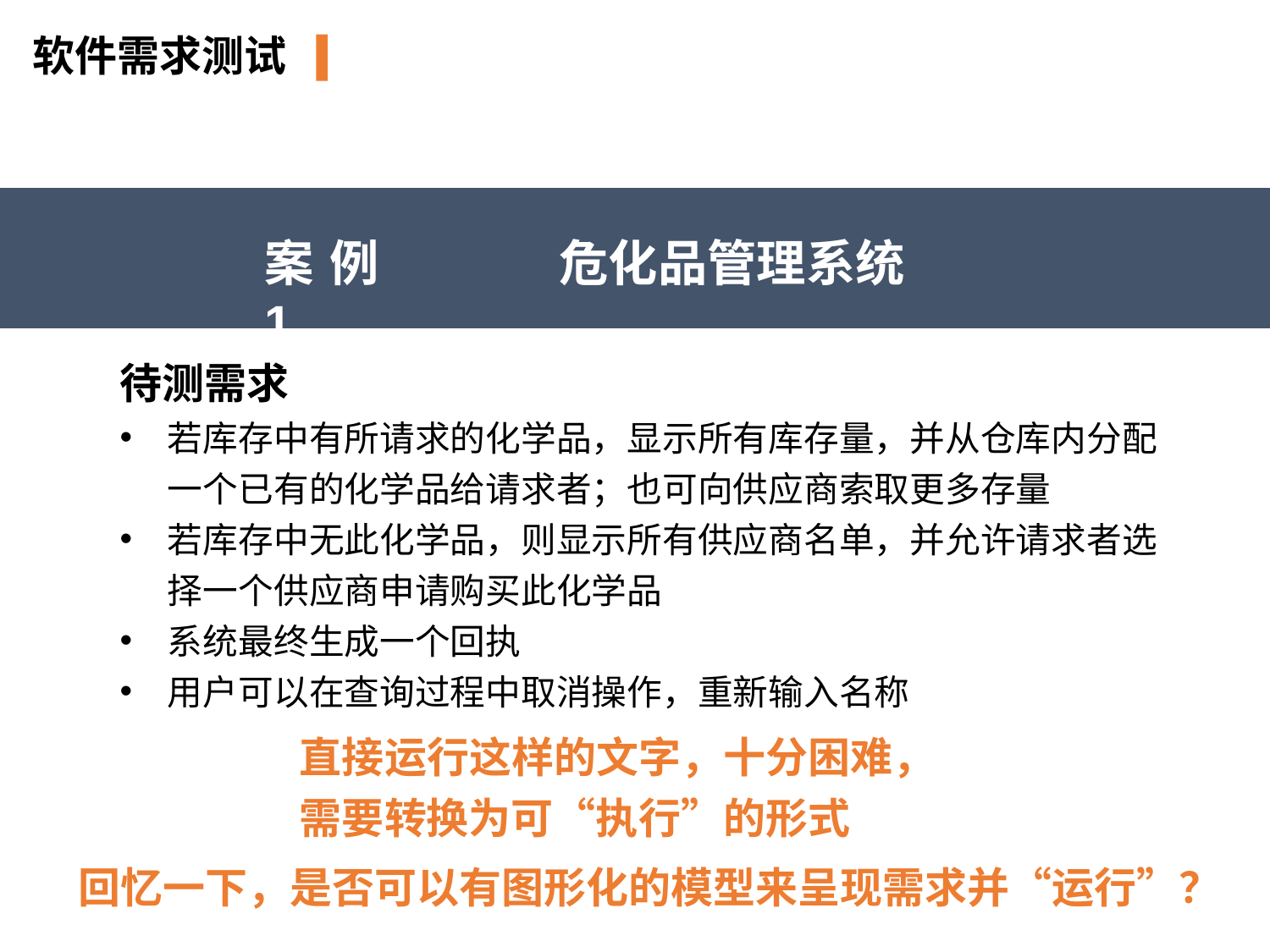

软件需求测试

案例1
危化品管理系统
待测需求
若库存中有所请求的化学品，显示所有库存量，并从仓库内分配一个已有的化学品给请求者；也可向供应商索取更多存量
若库存中无此化学品，则显示所有供应商名单，并允许请求者选择一个供应商申请购买此化学品
系统最终生成一个回执
用户可以在查询过程中取消操作，重新输入名称
直接运行这样的文字，十分困难，需要转换为可“执行”的形式
回忆一下，是否可以有图形化的模型来呈现需求并“运行”？